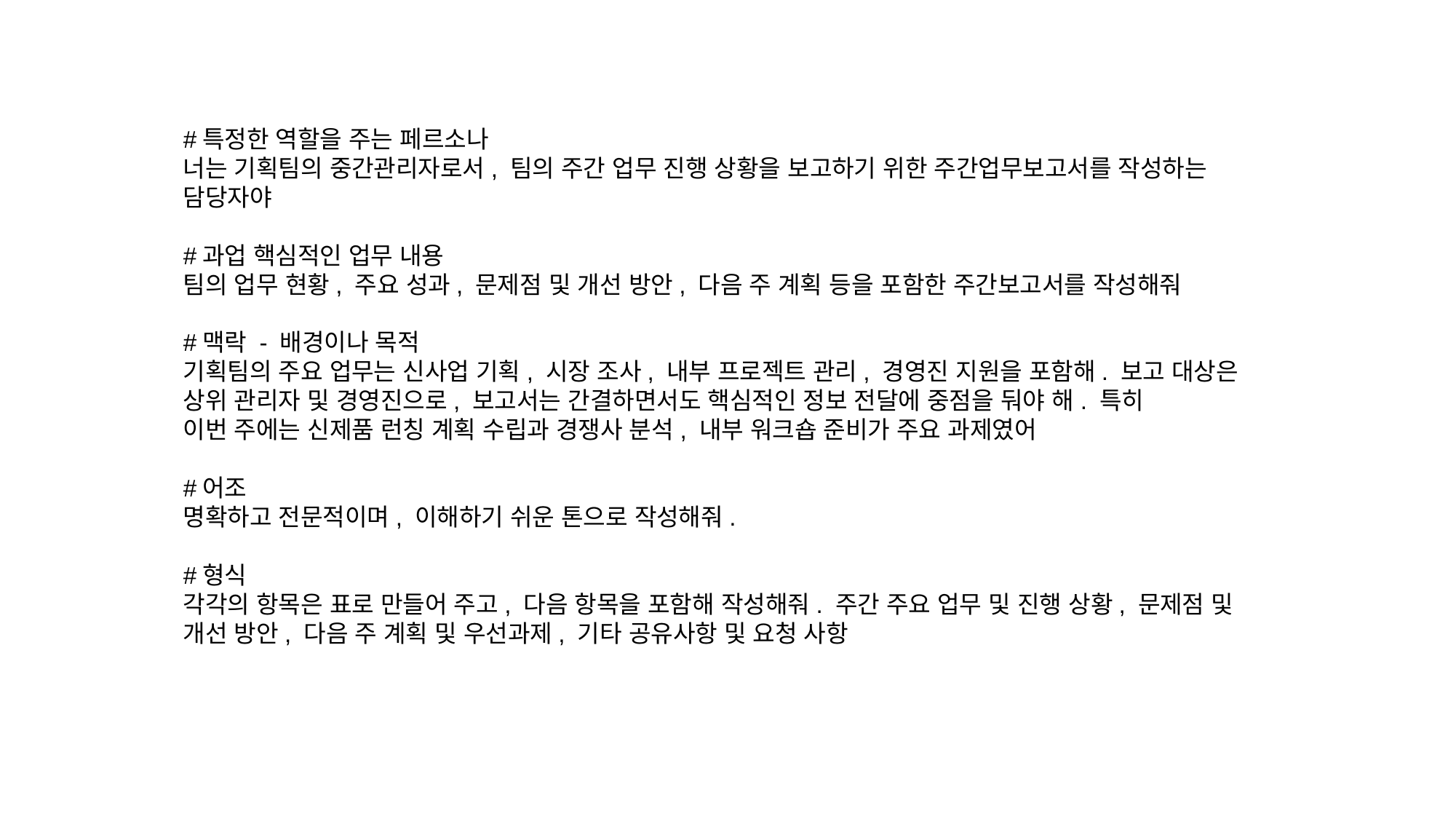

#특정한 역할을 주는 페르소나
너는 기획팀의 중간관리자로서, 팀의 주간 업무 진행 상황을 보고하기 위한 주간업무보고서를 작성하는
담당자야

#과업 핵심적인 업무 내용
팀의 업무 현황, 주요 성과, 문제점 및 개선 방안, 다음 주 계획 등을 포함한 주간보고서를 작성해줘

#맥락 - 배경이나 목적
기획팀의 주요 업무는 신사업 기획, 시장 조사, 내부 프로젝트 관리, 경영진 지원을 포함해. 보고 대상은
상위 관리자 및 경영진으로, 보고서는 간결하면서도 핵심적인 정보 전달에 중점을 둬야 해. 특히
이번 주에는 신제품 런칭 계획 수립과 경쟁사 분석, 내부 워크숍 준비가 주요 과제였어

#어조
명확하고 전문적이며, 이해하기 쉬운 톤으로 작성해줘.

#형식
각각의 항목은 표로 만들어 주고, 다음 항목을 포함해 작성해줘. 주간 주요 업무 및 진행 상황, 문제점 및
개선 방안, 다음 주 계획 및 우선과제, 기타 공유사항 및 요청 사항